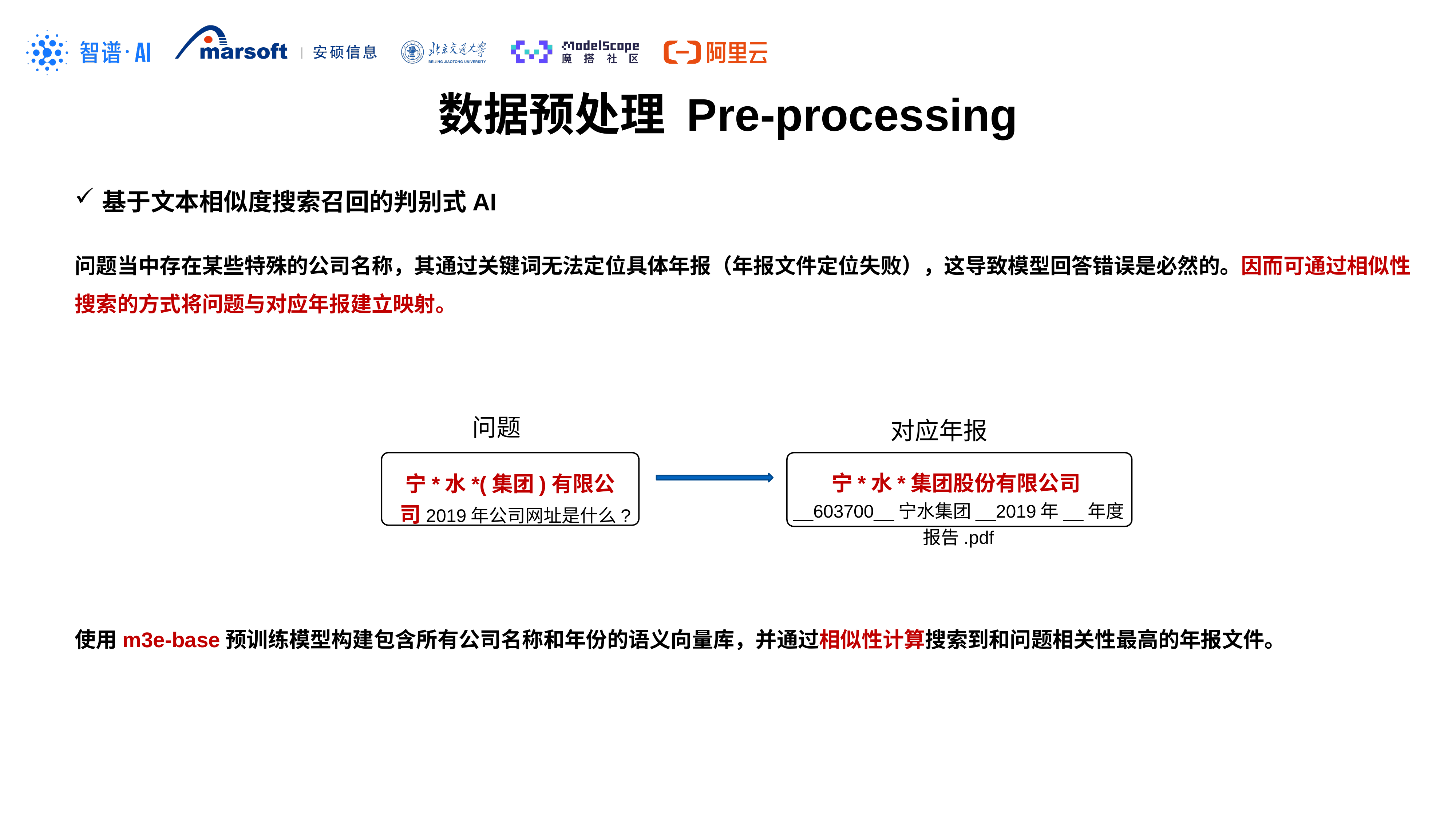

数据预处理 Pre-processing
基于文本相似度搜索召回的判别式AI
问题当中存在某些特殊的公司名称，其通过关键词无法定位具体年报（年报文件定位失败），这导致模型回答错误是必然的。因而可通过相似性搜索的方式将问题与对应年报建立映射。
问题
对应年报

宁*水*集团股份有限公司__603700__宁水集团__2019年__年度报告.pdf
宁*水*(集团)有限公司2019年公司网址是什么?

使用m3e-base预训练模型构建包含所有公司名称和年份的语义向量库，并通过相似性计算搜索到和问题相关性最高的年报文件。